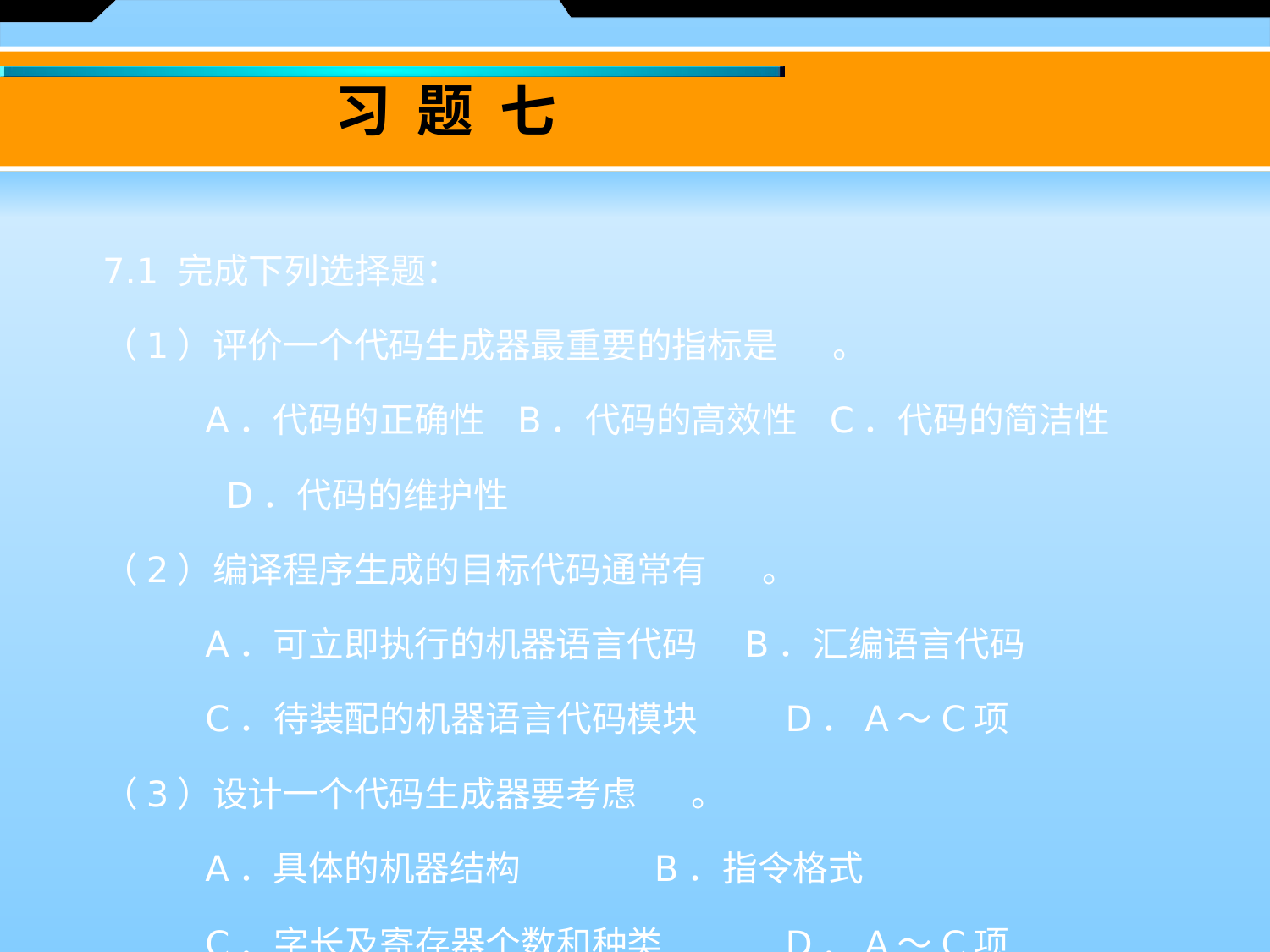

# 习  题  七
7.1 完成下列选择题：
（1）评价一个代码生成器最重要的指标是       。
　　   A．代码的正确性   B．代码的高效性   C．代码的简洁性
           D．代码的维护性
（2）编译程序生成的目标代码通常有       。
　　   A．可立即执行的机器语言代码     B．汇编语言代码
　　   C．待装配的机器语言代码模块    	D．A～C项
（3）设计一个代码生成器要考虑       。
　　   A．具体的机器结构                B．指令格式
　　   C．字长及寄存器个数和种类    	D．A～C项